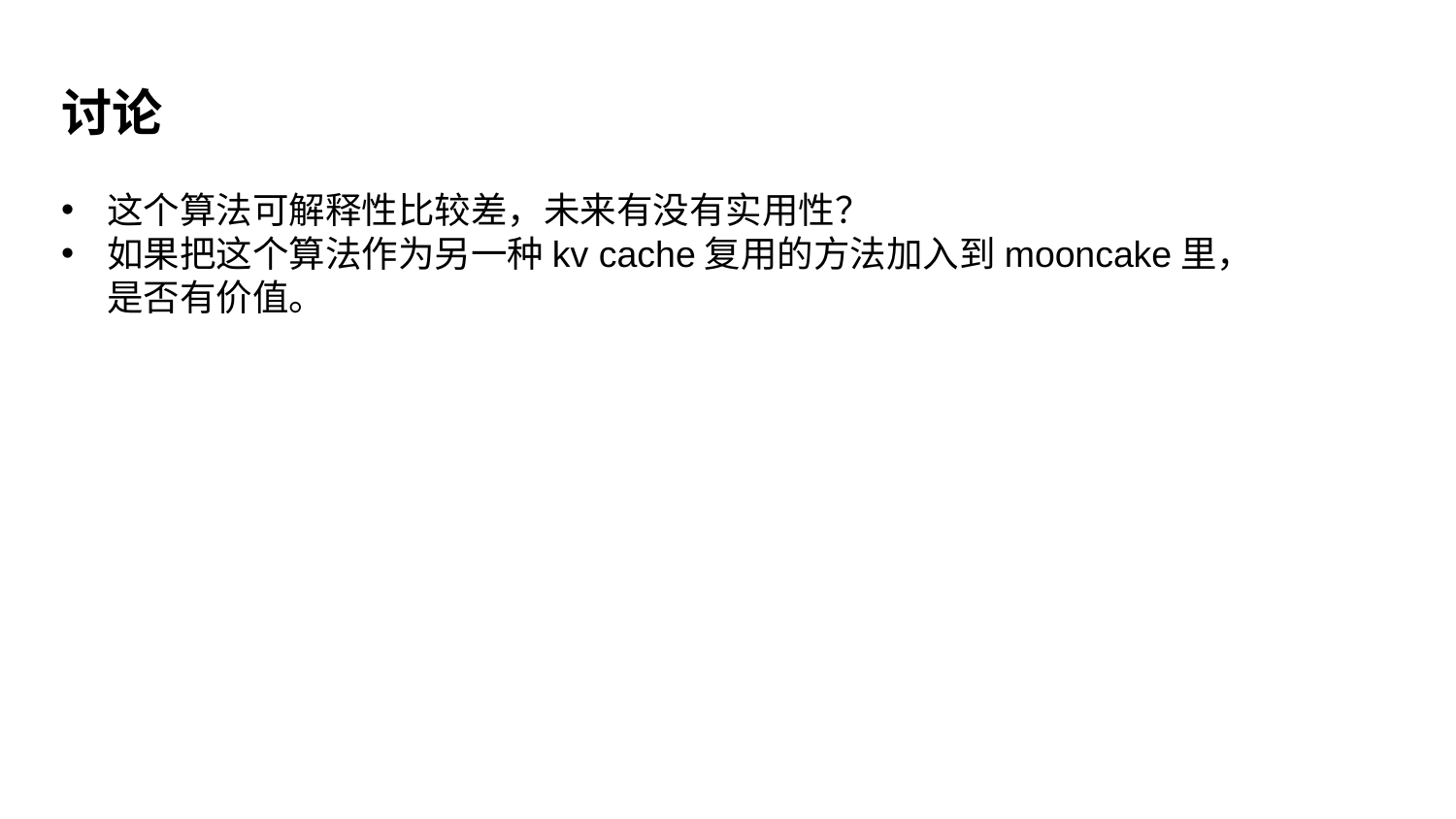

# 讨论
这个算法可解释性比较差，未来有没有实用性？
如果把这个算法作为另一种kv cache复用的方法加入到mooncake里，
是否有价值。